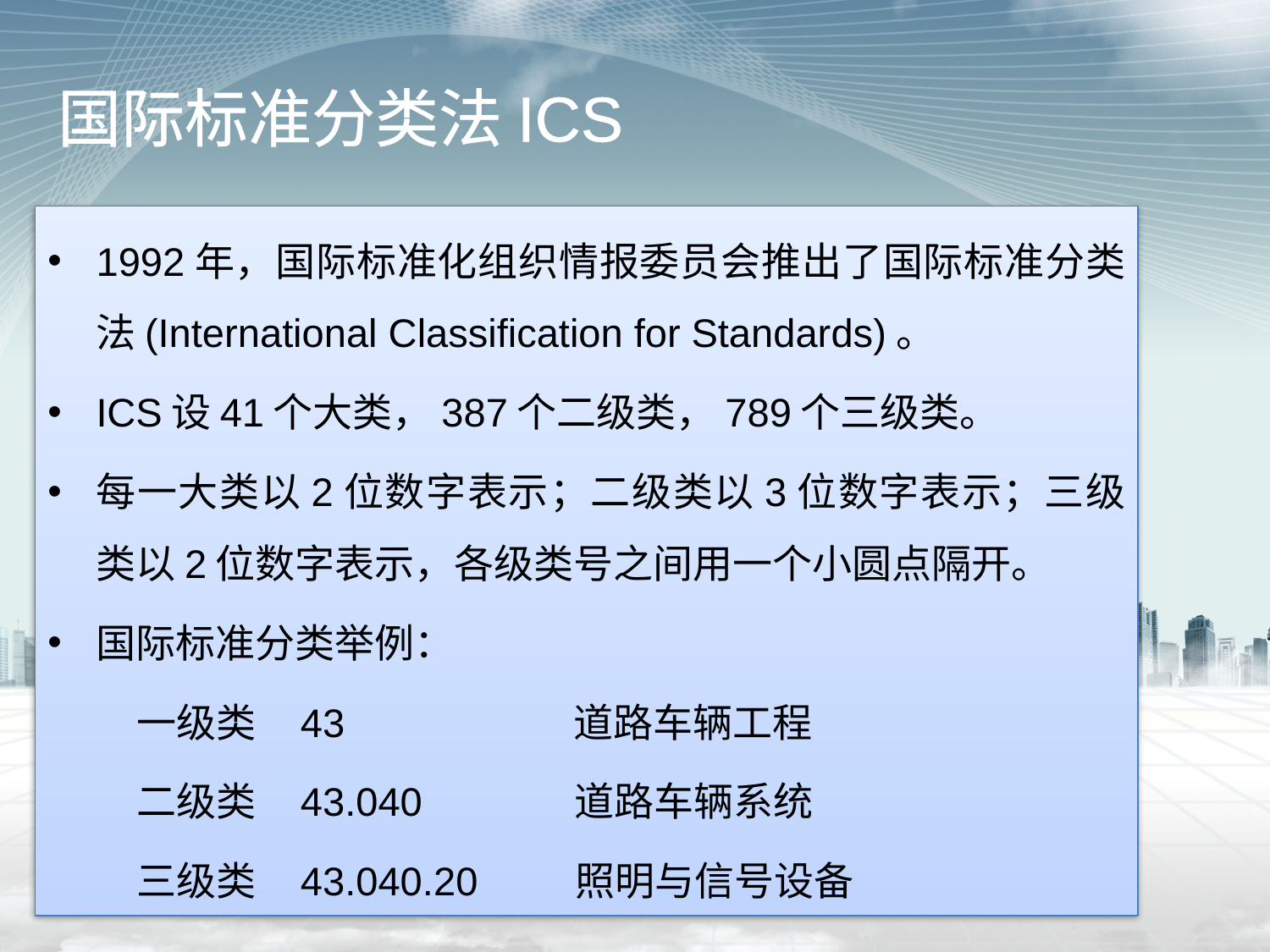

# 国际标准分类法ICS
1992年，国际标准化组织情报委员会推出了国际标准分类法(International Classification for Standards)。
ICS设41个大类，387个二级类，789个三级类。
每一大类以2位数字表示；二级类以3位数字表示；三级类以2位数字表示，各级类号之间用一个小圆点隔开。
国际标准分类举例：
         一级类    43                    道路车辆工程
         二级类    43.040             道路车辆系统
         三级类    43.040.20        照明与信号设备